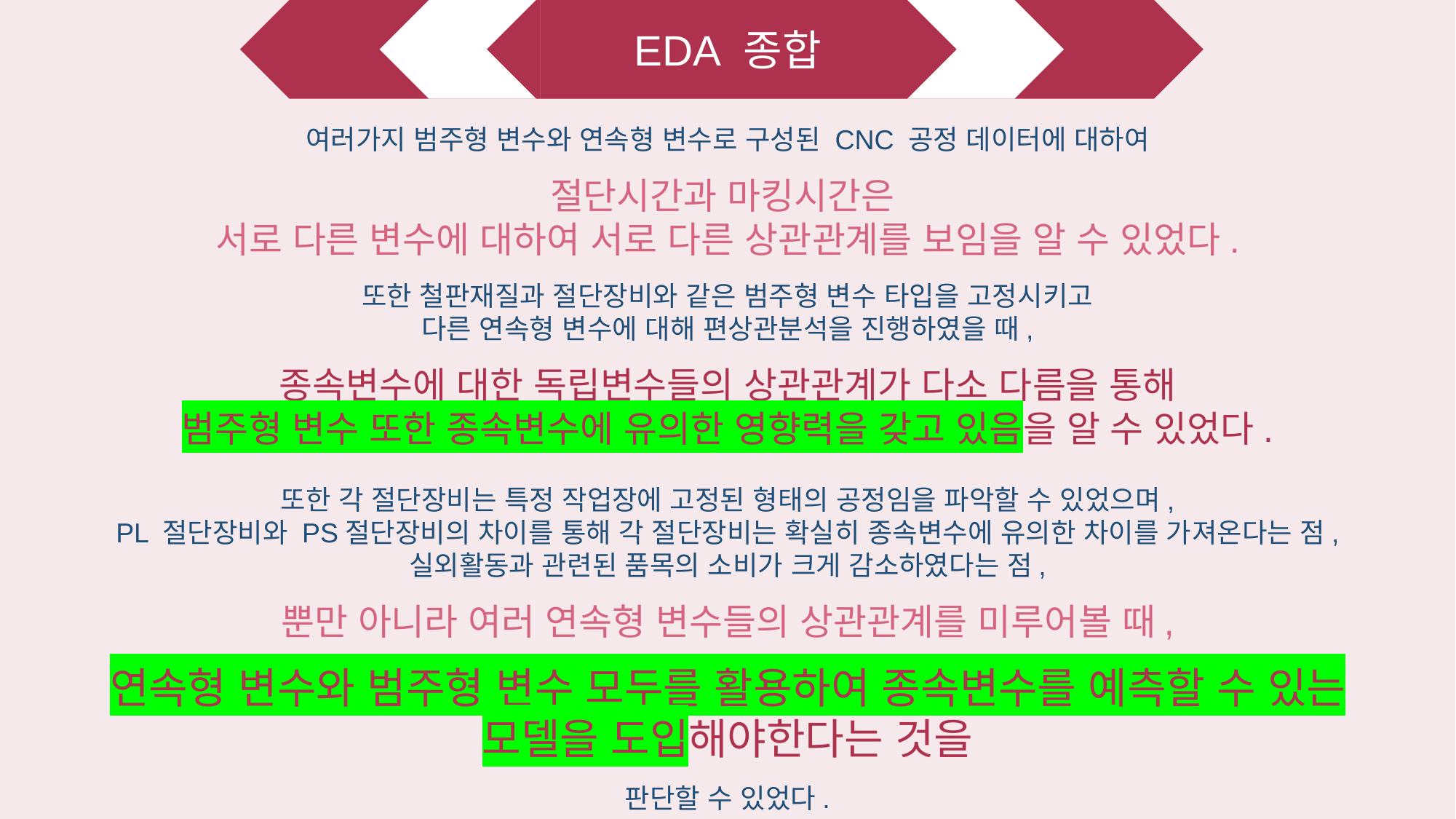

EDA 종합

여러가지 범주형 변수와 연속형 변수로 구성된 CNC 공정 데이터에 대하여
절단시간과 마킹시간은
서로 다른 변수에 대하여 서로 다른 상관관계를 보임을 알 수 있었다.
또한 철판재질과 절단장비와 같은 범주형 변수 타입을 고정시키고
다른 연속형 변수에 대해 편상관분석을 진행하였을 때,
종속변수에 대한 독립변수들의 상관관계가 다소 다름을 통해
범주형 변수 또한 종속변수에 유의한 영향력을 갖고 있음을 알 수 있었다.

또한 각 절단장비는 특정 작업장에 고정된 형태의 공정임을 파악할 수 있었으며,
PL 절단장비와 PS절단장비의 차이를 통해 각 절단장비는 확실히 종속변수에 유의한 차이를 가져온다는 점,
실외활동과 관련된 품목의 소비가 크게 감소하였다는 점,
뿐만 아니라 여러 연속형 변수들의 상관관계를 미루어볼 때,
연속형 변수와 범주형 변수 모두를 활용하여 종속변수를 예측할 수 있는 모델을 도입해야한다는 것을
판단할 수 있었다.